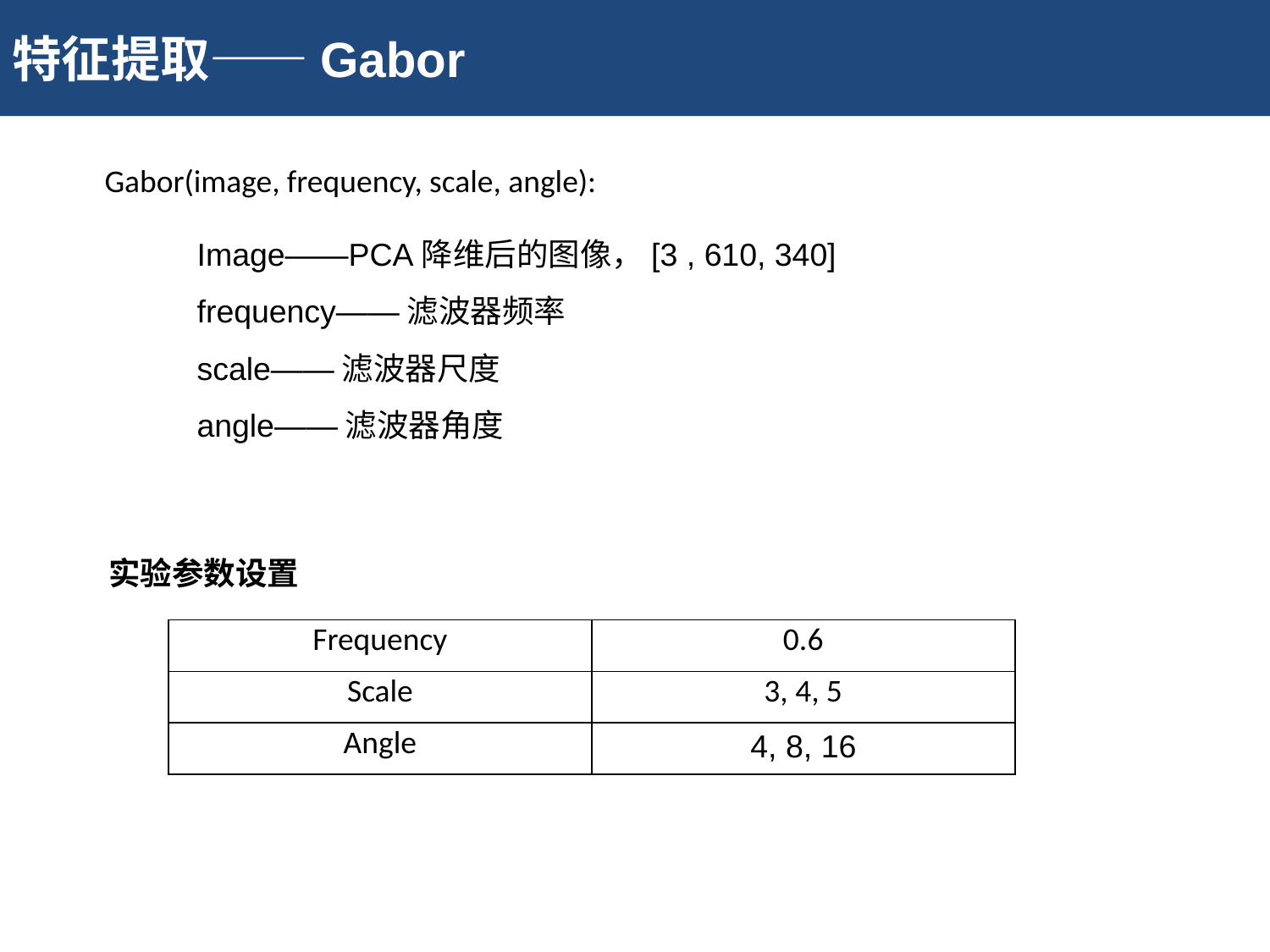

特征提取——Gabor
 Gabor(image, frequency, scale, angle):
Image——PCA降维后的图像，[3 , 610, 340]
frequency——滤波器频率
scale——滤波器尺度
angle——滤波器角度
实验参数设置
| Frequency | 0.6 |
| --- | --- |
| Scale | 3, 4, 5 |
| Angle | 4, 8, 16 |